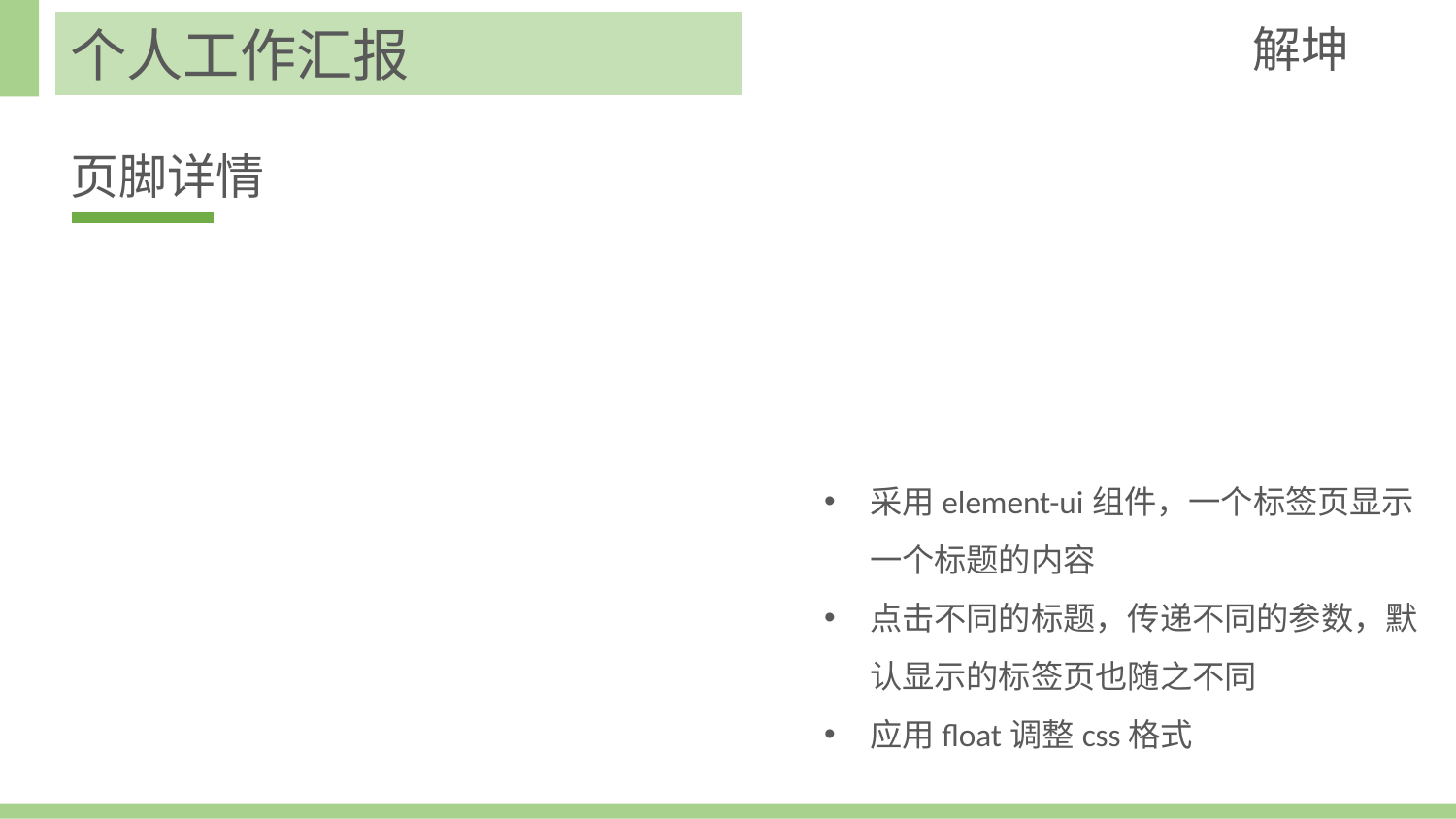

解坤
个人工作汇报
页脚详情
采用element-ui组件，一个标签页显示一个标题的内容
点击不同的标题，传递不同的参数，默认显示的标签页也随之不同
应用float调整css格式